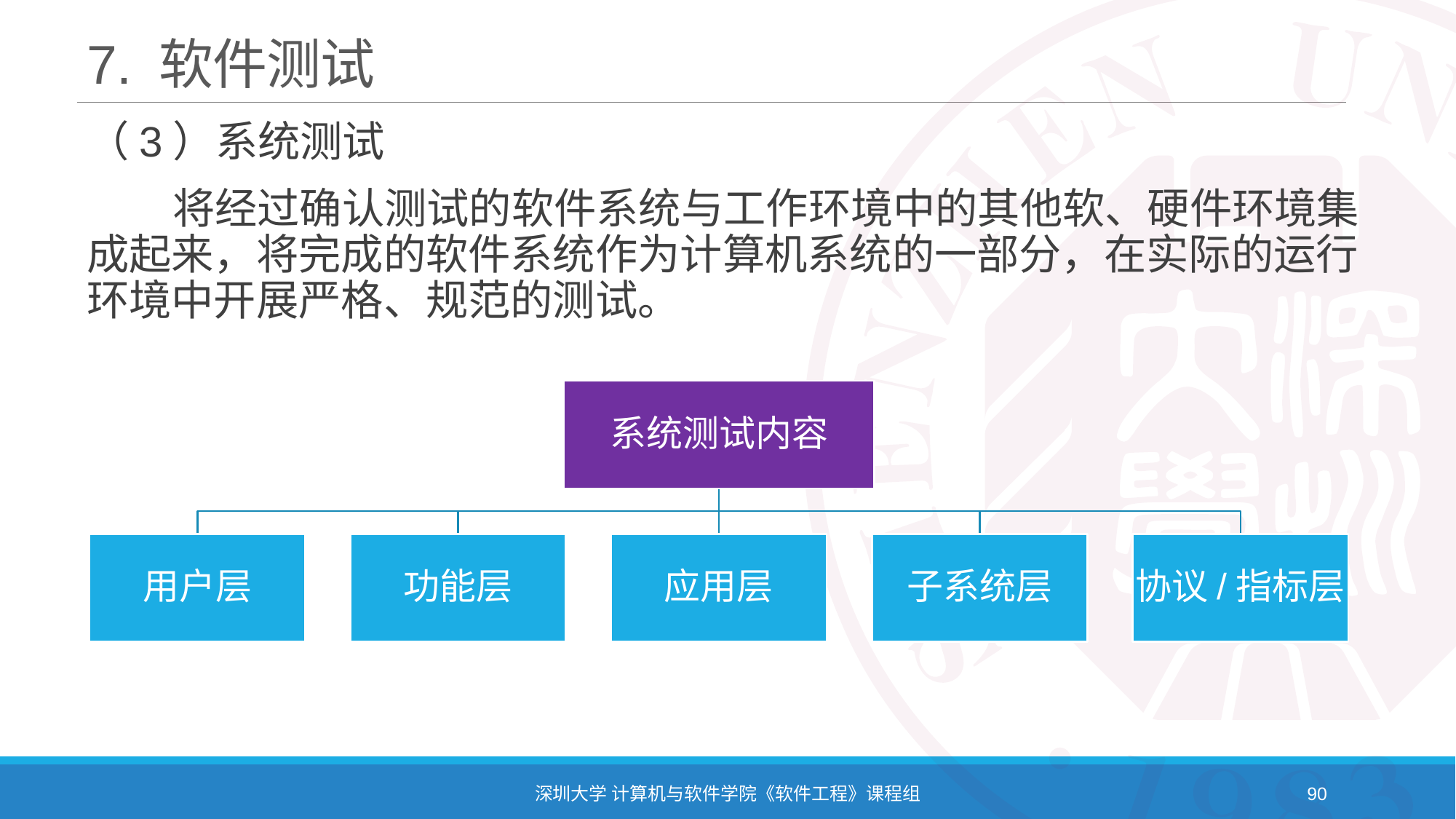

# 7. 软件测试
（3）系统测试
        将经过确认测试的软件系统与工作环境中的其他软、硬件环境集成起来，将完成的软件系统作为计算机系统的一部分，在实际的运行环境中开展严格、规范的测试。

系统测试内容
用户层
功能层
应用层
子系统层
协议/指标层
深圳大学 计算机与软件学院《软件工程》课程组
90